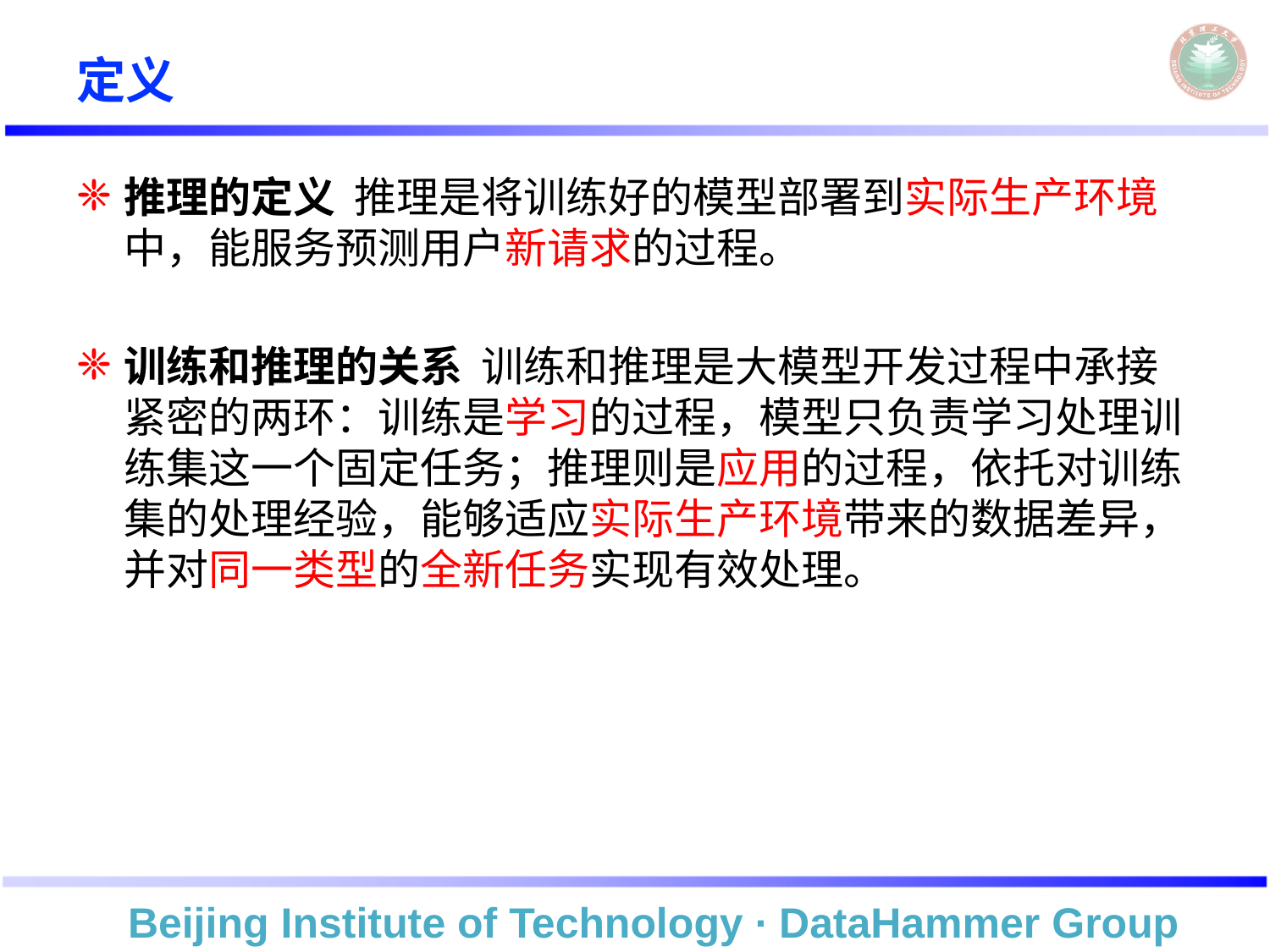

# 定义
推理的定义  推理是将训练好的模型部署到实际生产环境中，能服务预测用户新请求的过程。

训练和推理的关系  训练和推理是大模型开发过程中承接紧密的两环：训练是学习的过程，模型只负责学习处理训练集这一个固定任务；推理则是应用的过程，依托对训练集的处理经验，能够适应实际生产环境带来的数据差异，并对同一类型的全新任务实现有效处理。